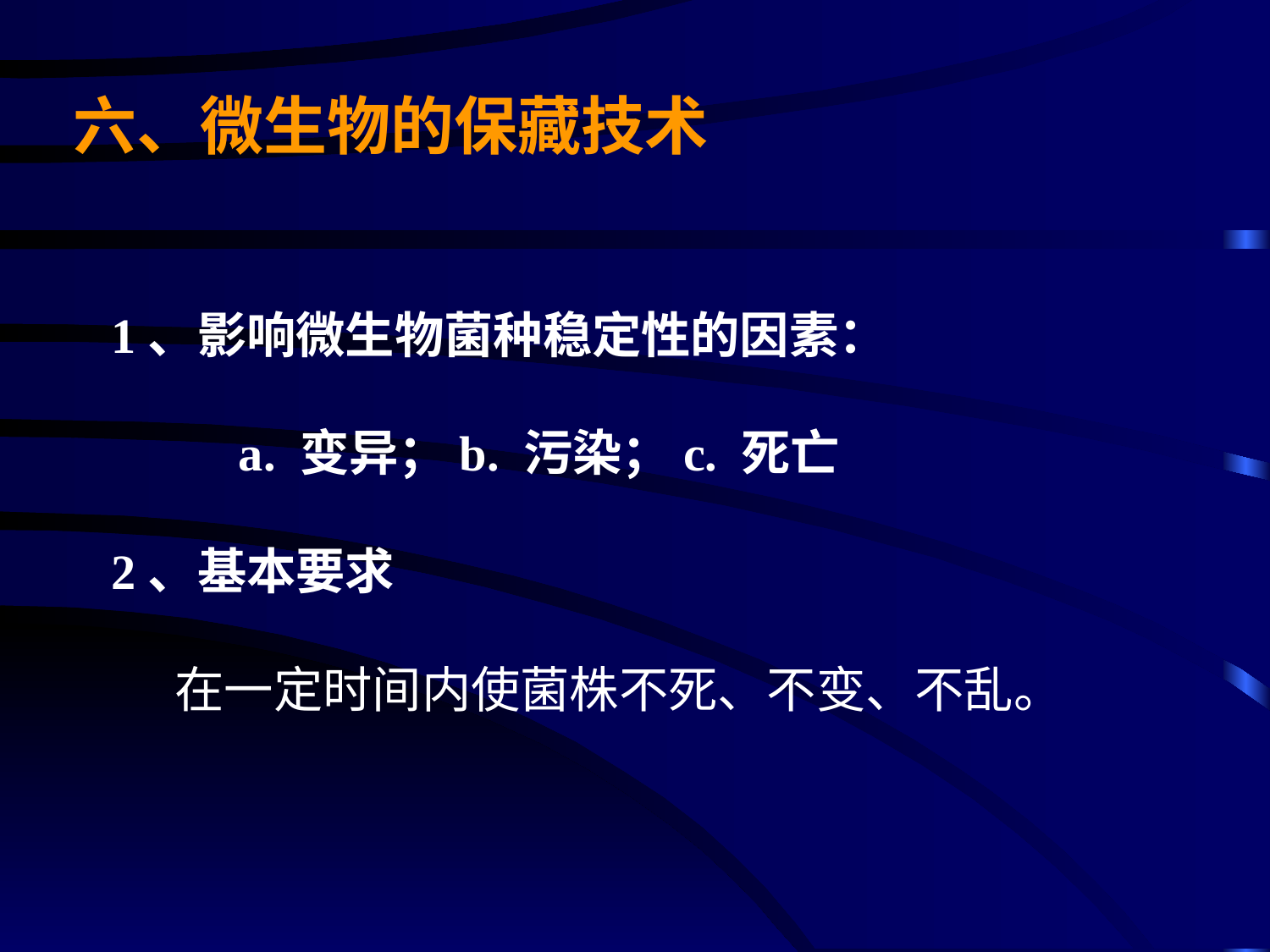

六、微生物的保藏技术

1、影响微生物菌种稳定性的因素：

	a. 变异；b. 污染；c. 死亡

2、基本要求

在一定时间内使菌株不死、不变、不乱。